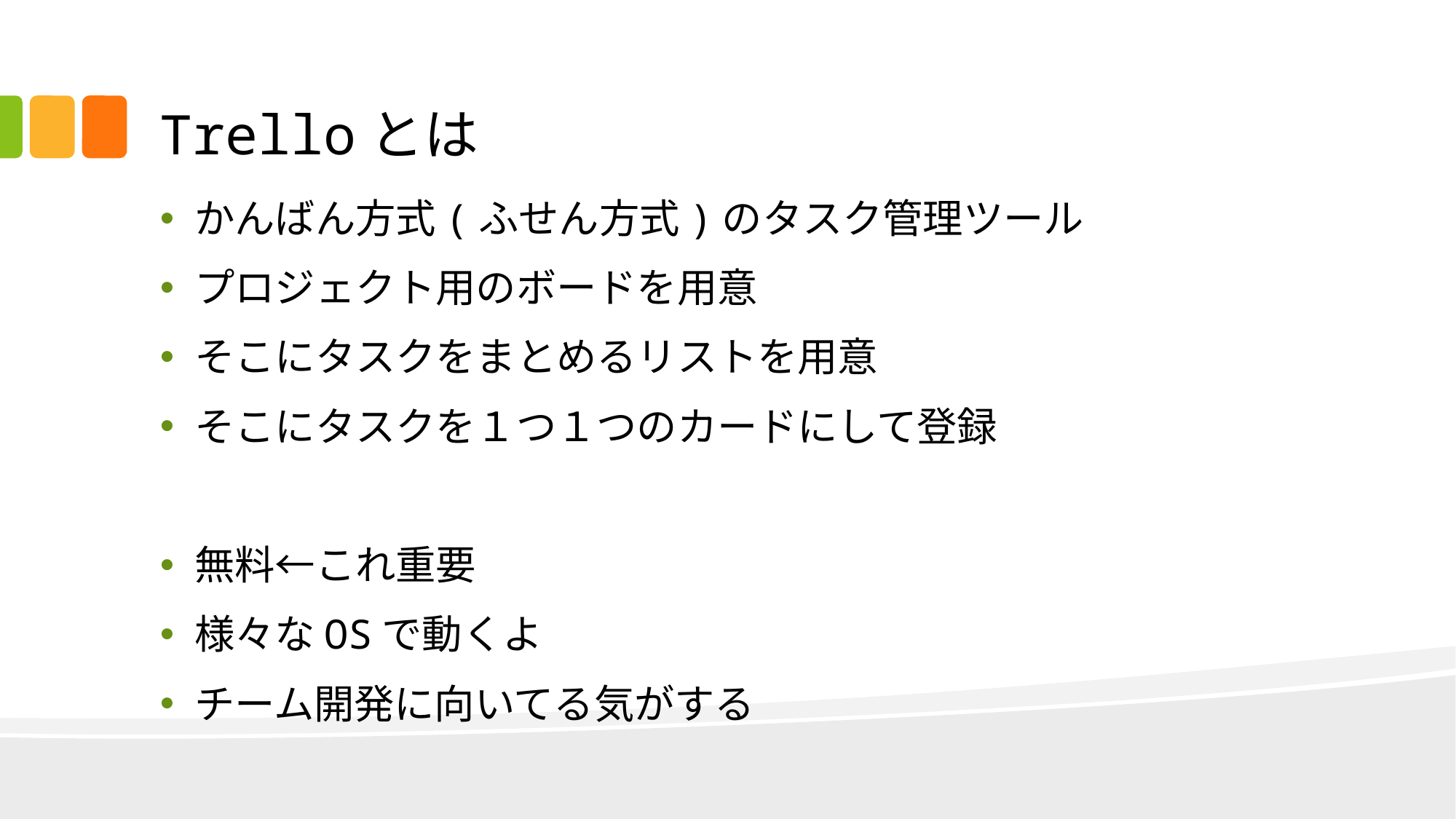

# Trelloとは
かんばん方式(ふせん方式)のタスク管理ツール
プロジェクト用のボードを用意
そこにタスクをまとめるリストを用意
そこにタスクを１つ１つのカードにして登録

無料←これ重要
様々なOSで動くよ
チーム開発に向いてる気がする